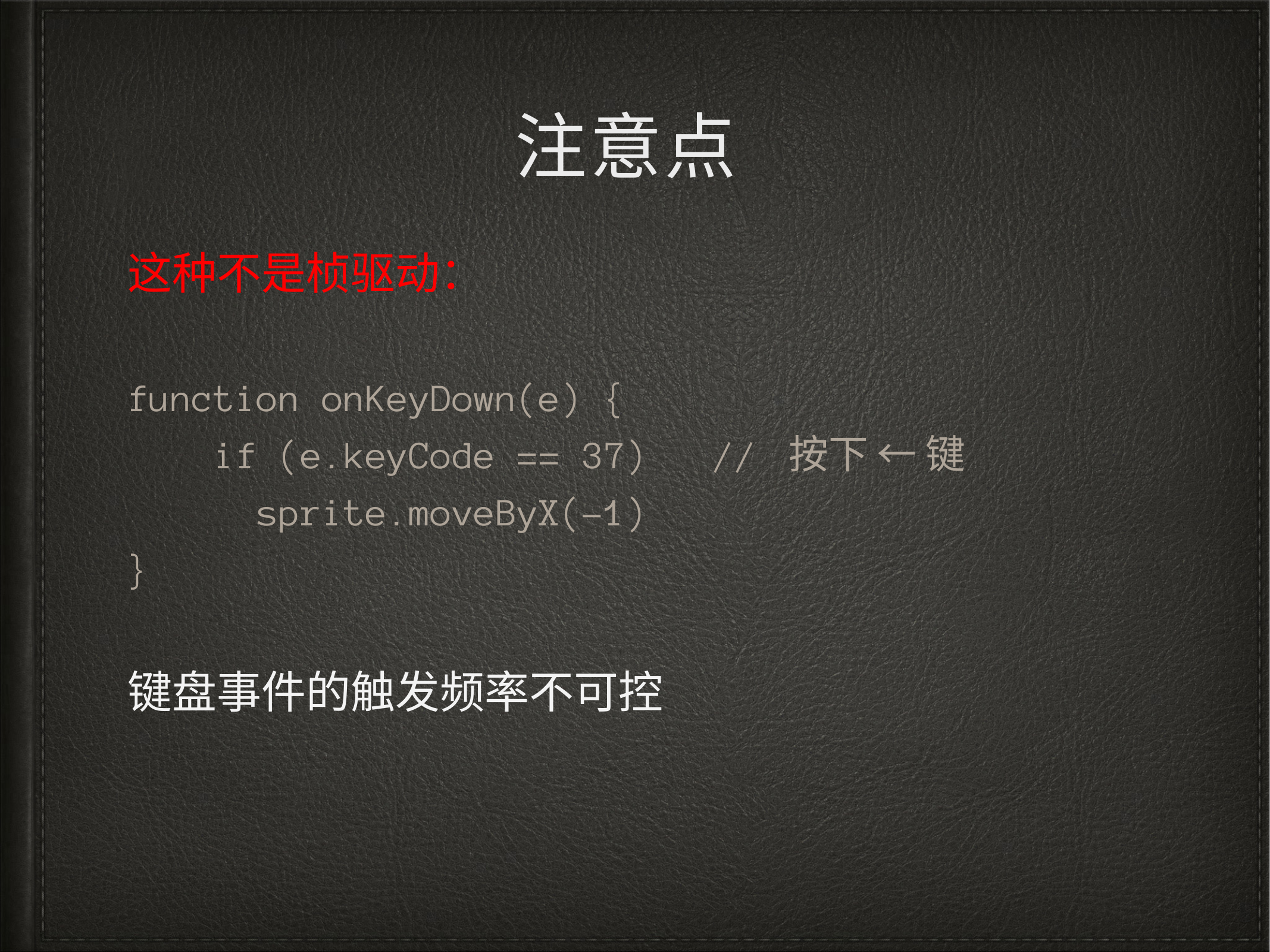

# 注意点
这种不是桢驱动：

function onKeyDown(e) {
    if (e.keyCode == 37)   // 按下 ← 键
      sprite.moveByX(-1)
}
键盘事件的触发频率不可控